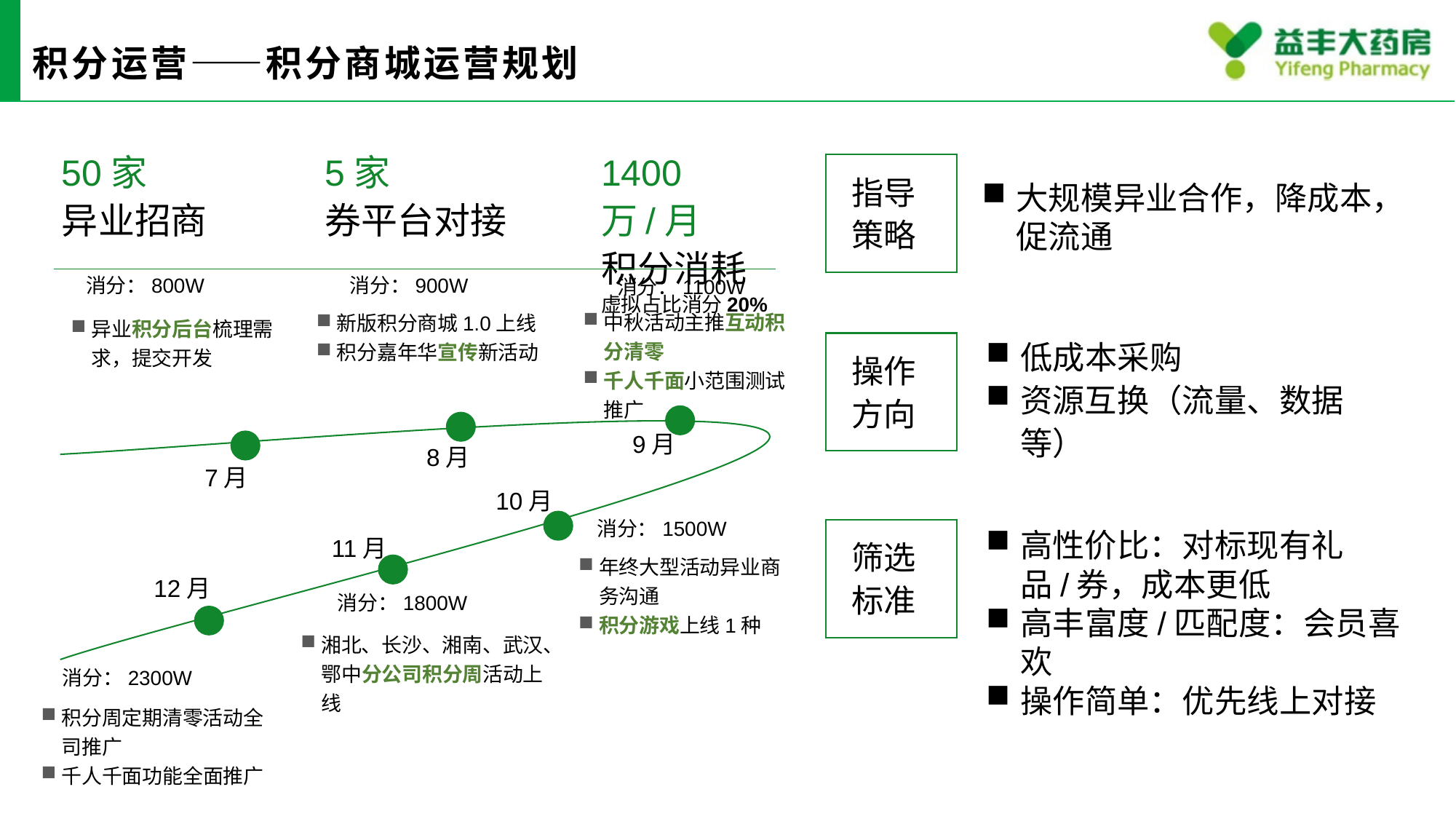

# 积分运营——积分商城运营规划
50家
异业招商
5家
券平台对接
1400万/月
积分消耗
虚拟占比消分20%

指导
策略
大规模异业合作，降成本，促流通
消分：800W
消分：900W
消分：1100W

中秋活动主推互动积分清零
千人千面小范围测试推广

新版积分商城1.0上线
积分嘉年华宣传新活动
异业积分后台梳理需求，提交开发
低成本采购
资源互换（流量、数据等）

操作方向

9月

8月
7月
10月

消分：1500W

高性价比：对标现有礼品/券，成本更低
高丰富度/匹配度：会员喜欢
操作简单：优先线上对接
11月
筛选
标准
年终大型活动异业商务沟通
积分游戏上线1种

12月
消分：1800W

湘北、长沙、湘南、武汉、鄂中分公司积分周活动上线
消分：2300W
积分周定期清零活动全司推广
千人千面功能全面推广